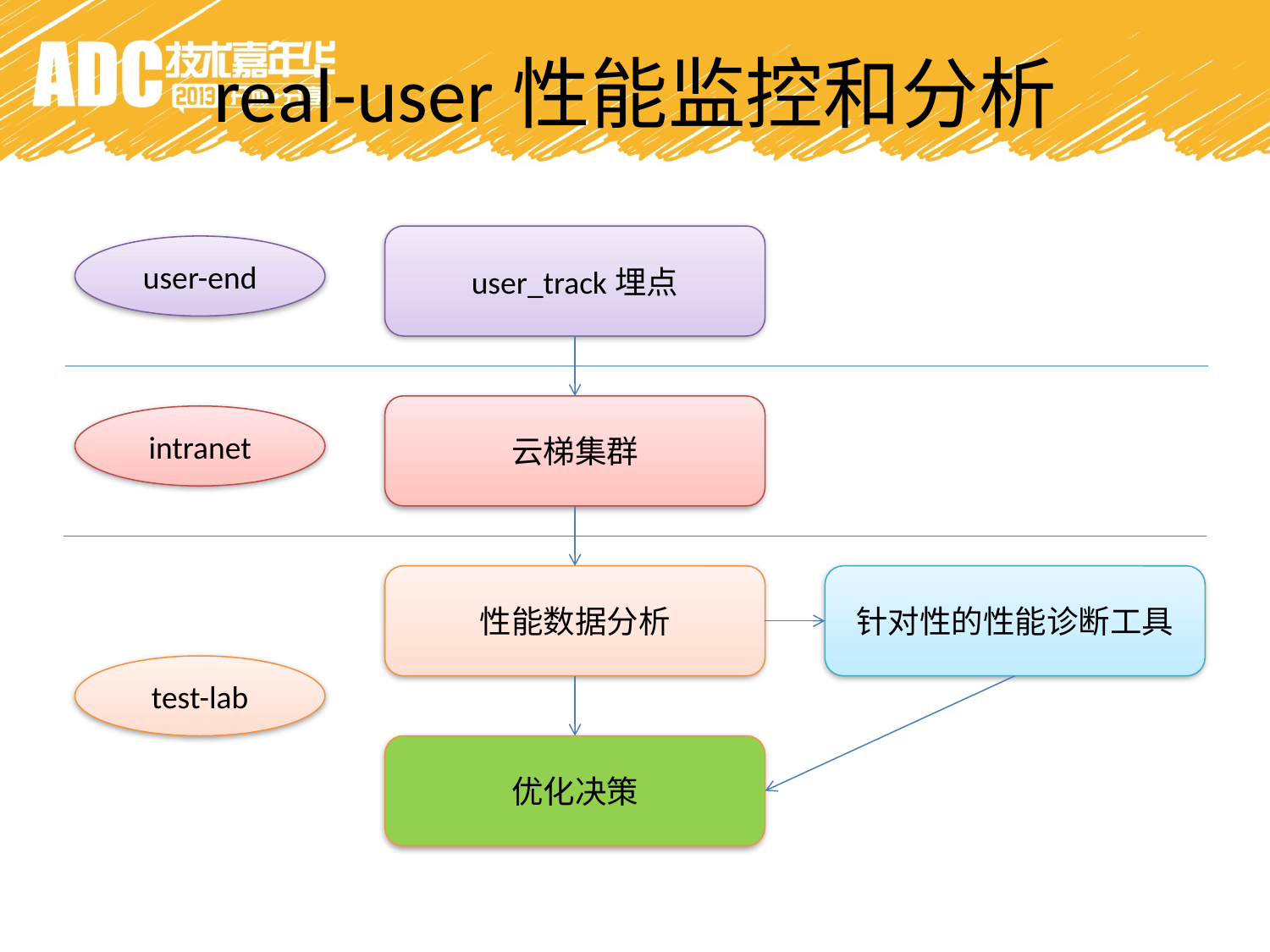

real-user性能监控和分析

user_track埋点
user-end
云梯集群
intranet
性能数据分析
针对性的性能诊断工具
test-lab
优化决策